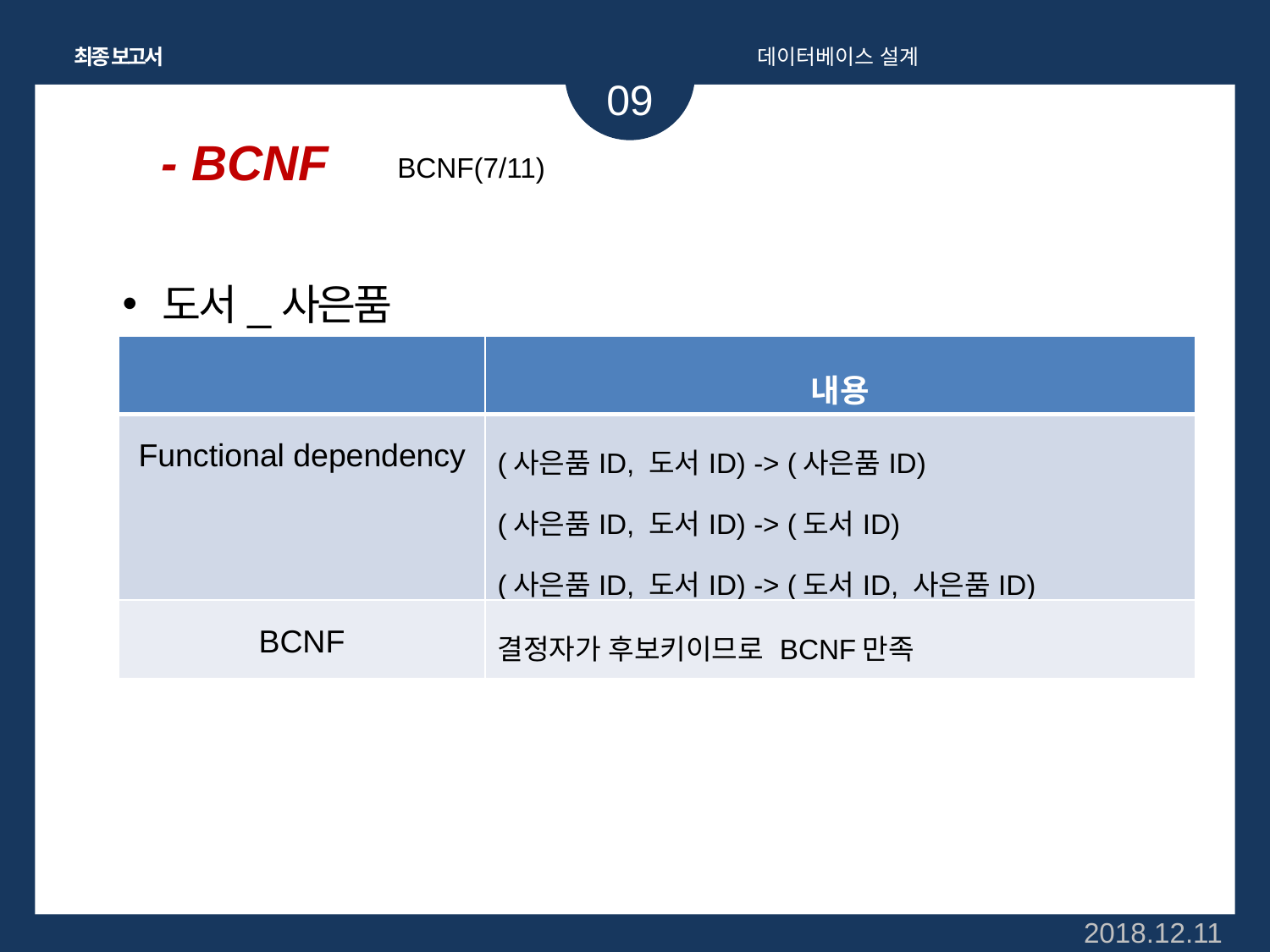

최종 보고서
데이터베이스 설계
09

- BCNF
BCNF(7/11)
도서_사은품
|  | 내용 |
| --- | --- |
| Functional dependency | (사은품ID, 도서ID) -> (사은품ID) (사은품ID, 도서ID) -> (도서ID) (사은품ID, 도서ID) -> (도서ID, 사은품ID) |
| BCNF | 결정자가 후보키이므로 BCNF만족 |
2018.12.11